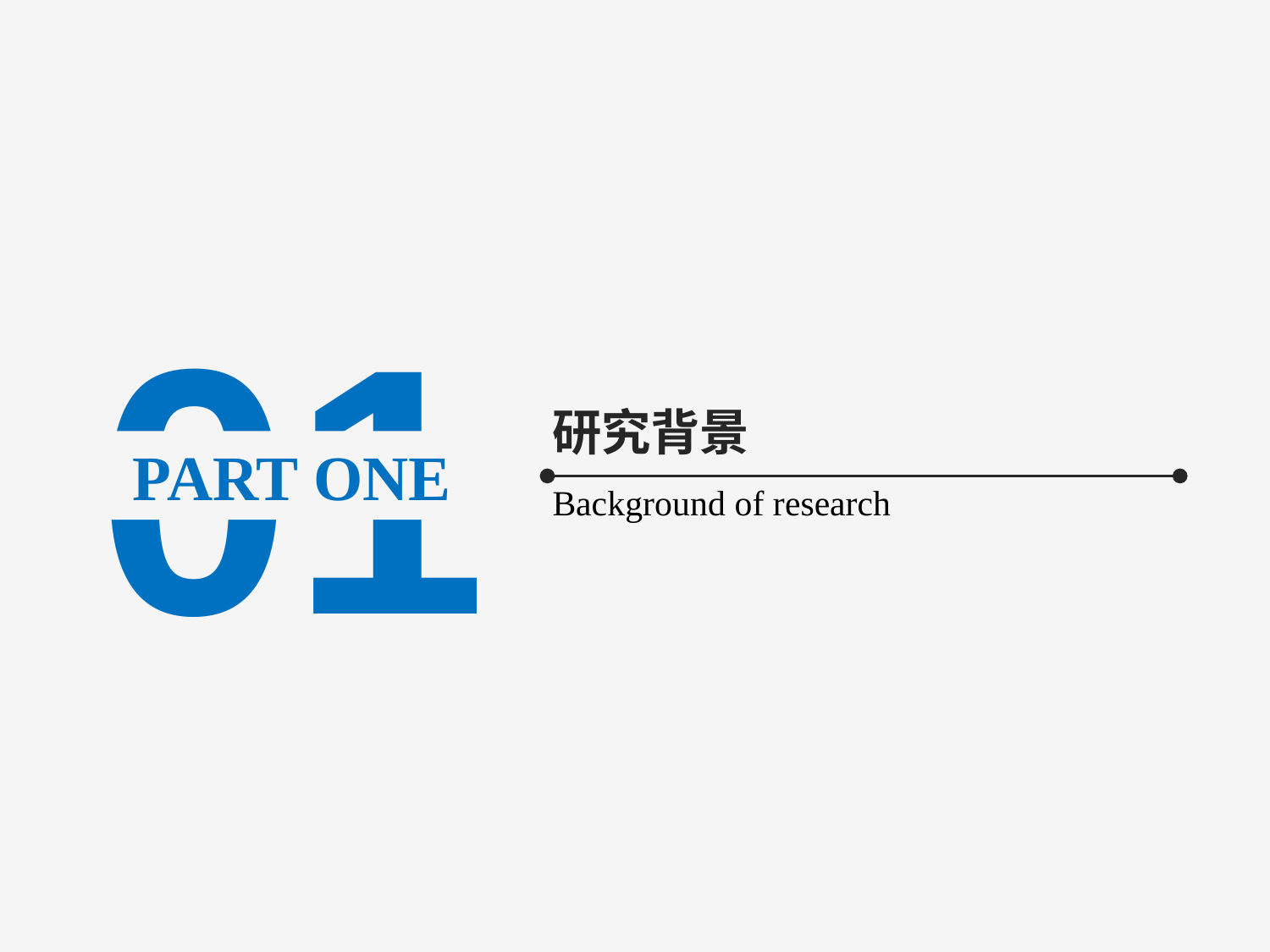

01
研究背景
PART ONE

Background of research